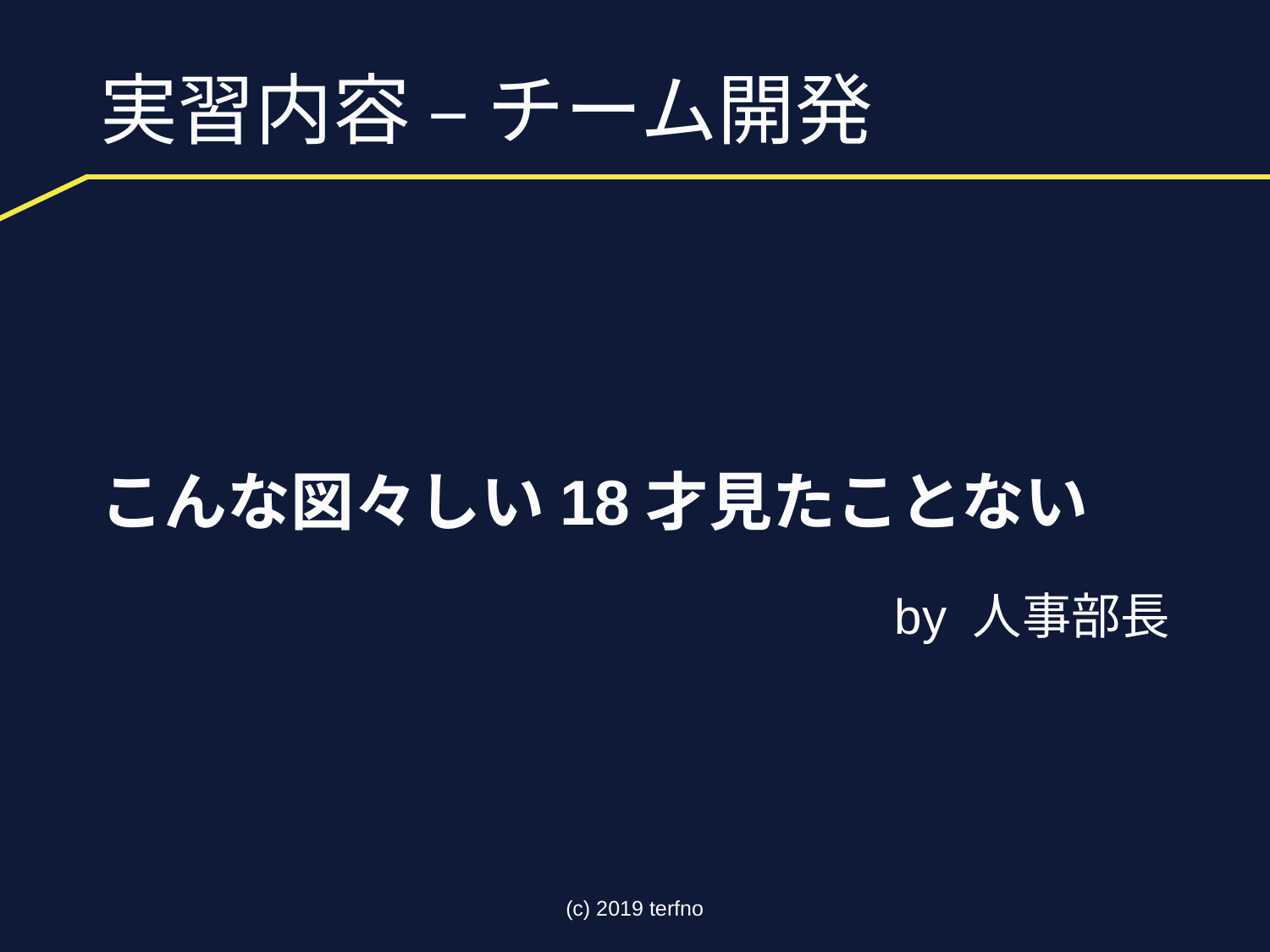

# 実習内容 – チーム開発
こんな図々しい18才見たことない
by 人事部長
(c) 2019 terfno